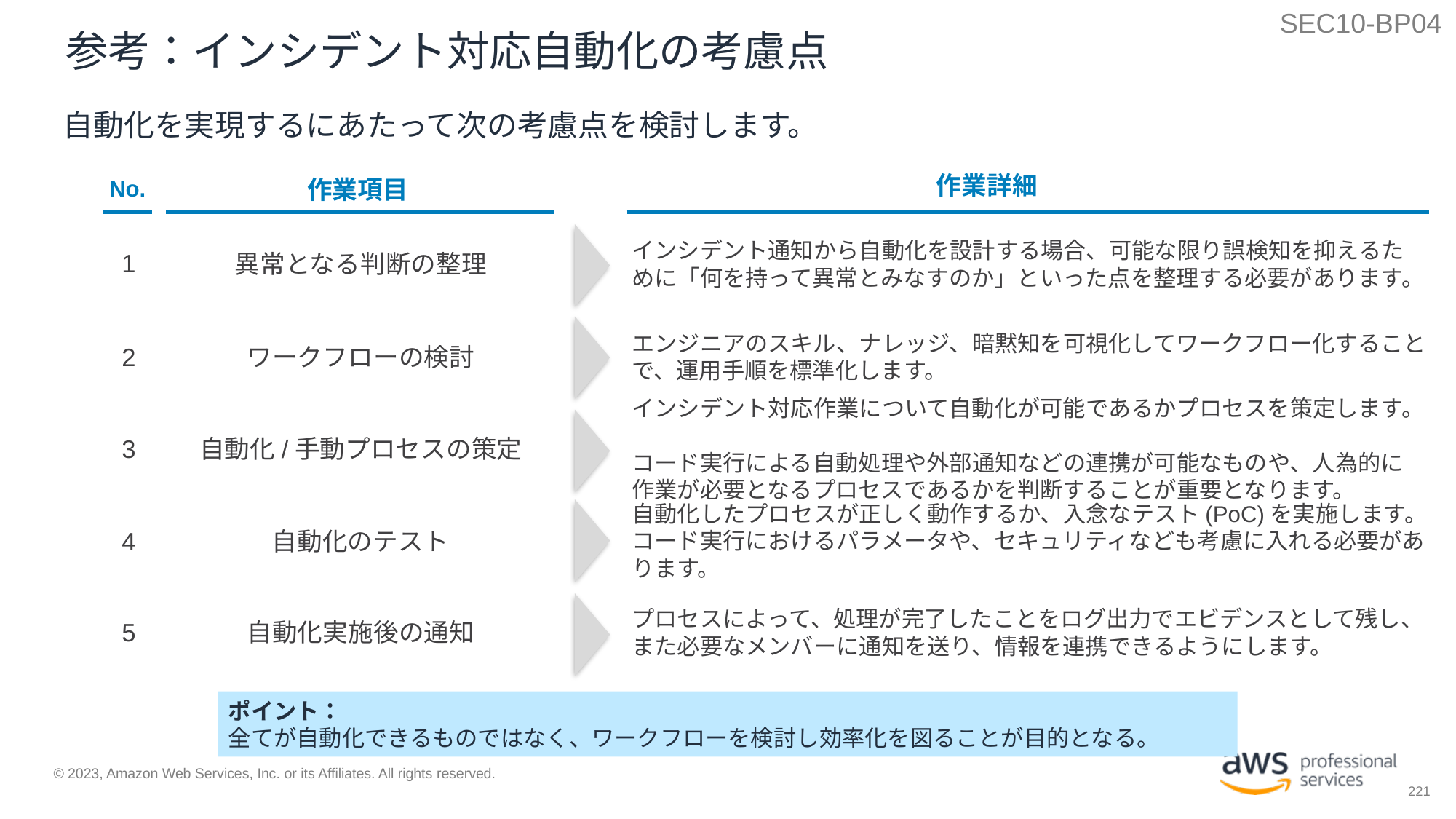

SEC10-BP04
# 参考：インシデント対応自動化の考慮点
自動化を実現するにあたって次の考慮点を検討します。
作業詳細
No.
作業項目
1
異常となる判断の整理
インシデント通知から自動化を設計する場合、可能な限り誤検知を抑えるために「何を持って異常とみなすのか」といった点を整理する必要があります。

ワークフローの検討
エンジニアのスキル、ナレッジ、暗黙知を可視化してワークフロー化することで、運用手順を標準化します。
2

自動化/手動プロセスの策定
インシデント対応作業について自動化が可能であるかプロセスを策定します。
コード実行による自動処理や外部通知などの連携が可能なものや、人為的に作業が必要となるプロセスであるかを判断することが重要となります。
3

自動化のテスト
4
自動化したプロセスが正しく動作するか、入念なテスト(PoC)を実施します。
コード実行におけるパラメータや、セキュリティなども考慮に入れる必要があります。

自動化実施後の通知
プロセスによって、処理が完了したことをログ出力でエビデンスとして残し、また必要なメンバーに通知を送り、情報を連携できるようにします。
5

ポイント：
全てが自動化できるものではなく、ワークフローを検討し効率化を図ることが目的となる。